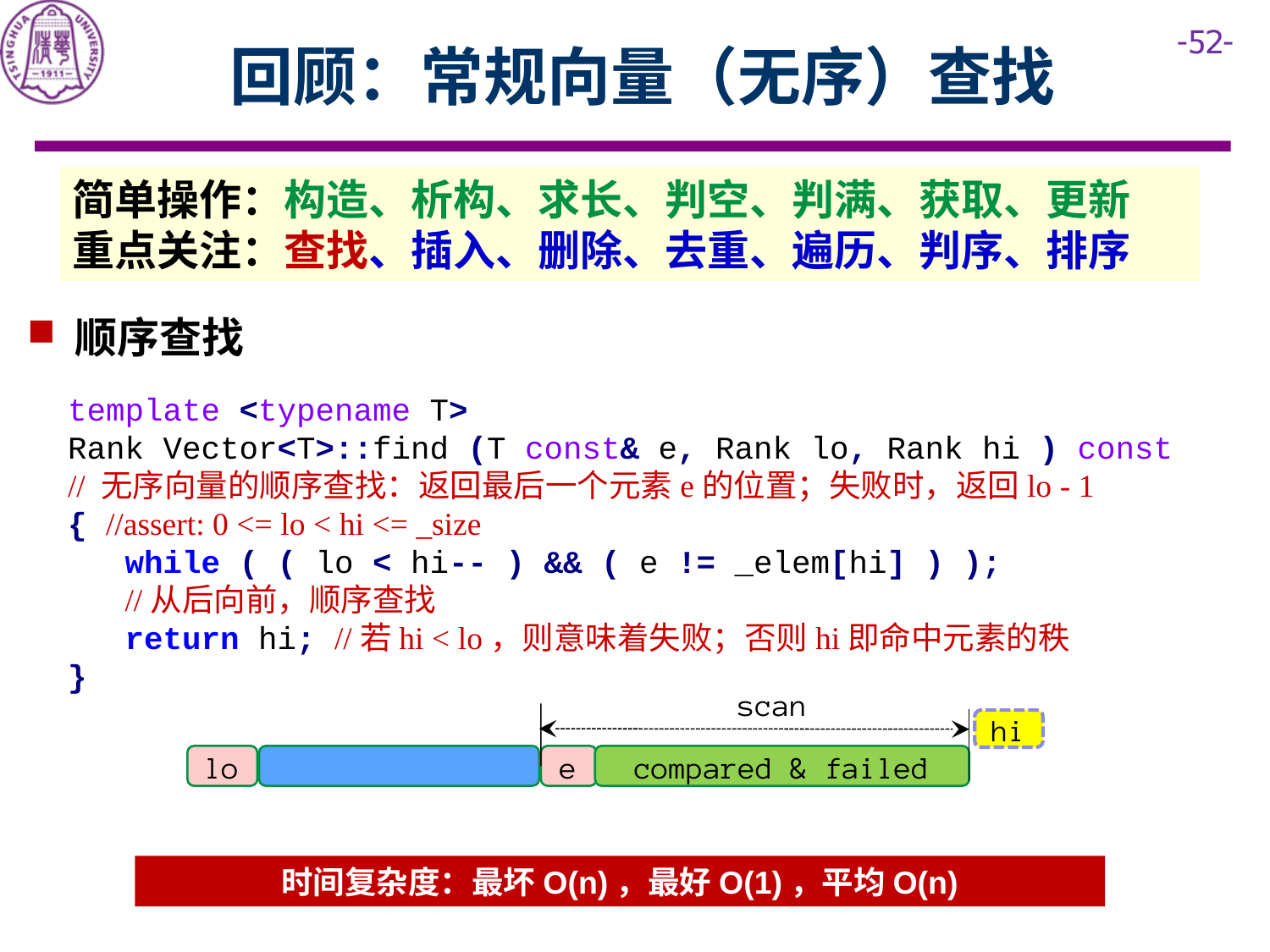

# 回顾：常规向量（无序）查找
简单操作：构造、析构、求长、判空、判满、获取、更新
重点关注：查找、插入、删除、去重、遍历、判序、排序
顺序查找
template <typename T>
Rank Vector<T>::find (T const& e, Rank lo, Rank hi ) const
// 无序向量的顺序查找：返回最后一个元素e的位置；失败时，返回lo - 1
{ //assert: 0 <= lo < hi <= _size
   while ( ( lo < hi-- ) && ( e != _elem[hi] ) );
   //从后向前，顺序查找
   return hi; //若hi < lo，则意味着失败；否则hi即命中元素的秩
}
scan
hi
lo

e
compared & failed
时间复杂度：最坏O(n)，最好O(1)，平均O(n)